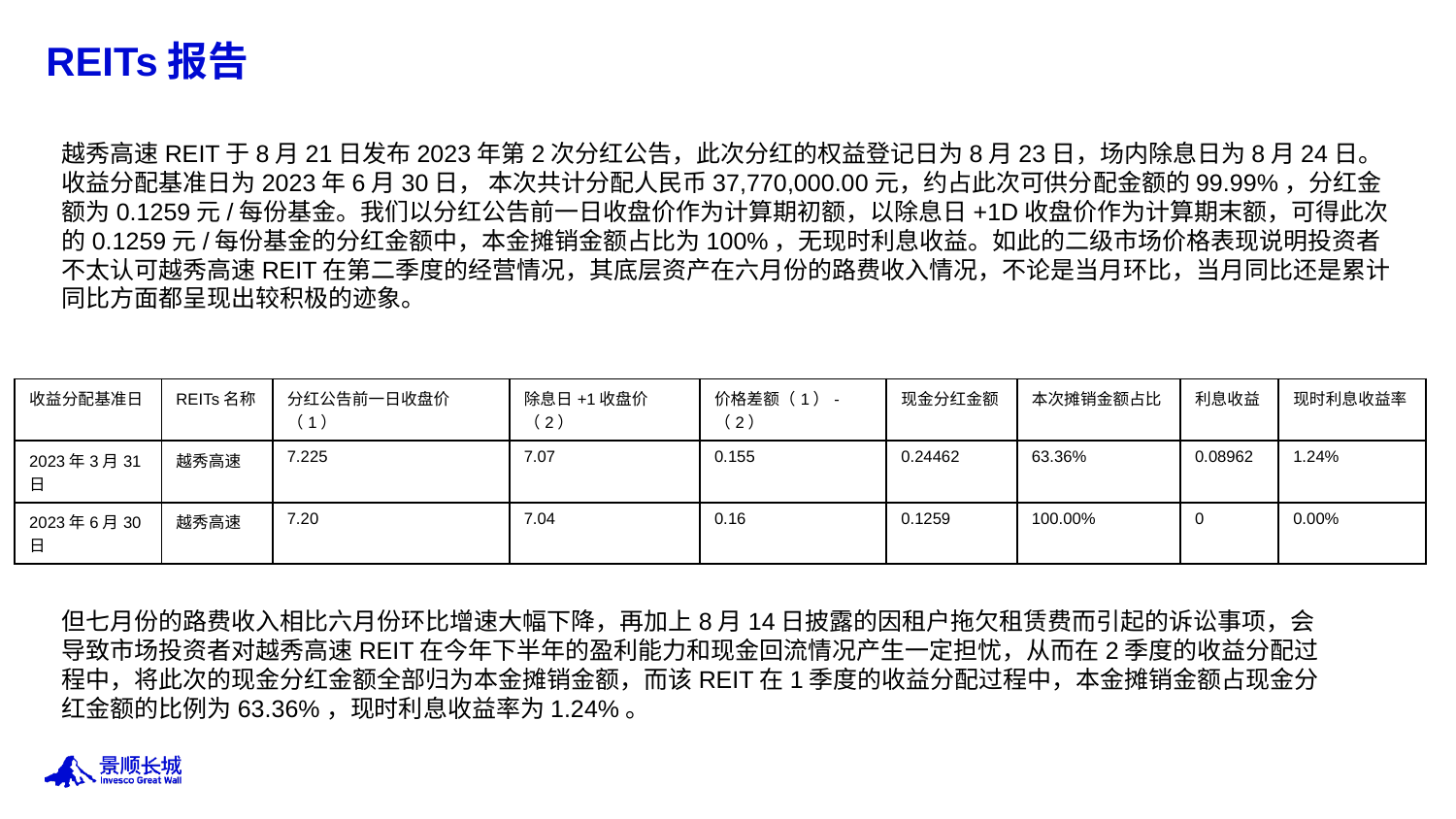

# REITs报告
越秀高速REIT于8月21日发布2023年第2次分红公告，此次分红的权益登记日为8月23日，场内除息日为8月24日。收益分配基准日为2023年6月30日， 本次共计分配人民币37,770,000.00元，约占此次可供分配金额的99.99%，分红金额为0.1259元/每份基金。我们以分红公告前一日收盘价作为计算期初额，以除息日+1D收盘价作为计算期末额，可得此次的0.1259元/每份基金的分红金额中，本金摊销金额占比为100%，无现时利息收益。如此的二级市场价格表现说明投资者不太认可越秀高速REIT在第二季度的经营情况，其底层资产在六月份的路费收入情况，不论是当月环比，当月同比还是累计同比方面都呈现出较积极的迹象。
| 收益分配基准日 | REITs名称 | 分红公告前一日收盘价（1） | 除息日+1收盘价（2） | 价格差额（1）-（2） | 现金分红金额 | 本次摊销金额占比 | 利息收益 | 现时利息收益率 |
| --- | --- | --- | --- | --- | --- | --- | --- | --- |
| 2023年3月31日 | 越秀高速 | 7.225 | 7.07 | 0.155 | 0.24462 | 63.36% | 0.08962 | 1.24% |
| 2023年6月30日 | 越秀高速 | 7.20 | 7.04 | 0.16 | 0.1259 | 100.00% | 0 | 0.00% |
但七月份的路费收入相比六月份环比增速大幅下降，再加上8月14日披露的因租户拖欠租赁费而引起的诉讼事项，会导致市场投资者对越秀高速REIT在今年下半年的盈利能力和现金回流情况产生一定担忧，从而在2季度的收益分配过程中，将此次的现金分红金额全部归为本金摊销金额，而该REIT在1季度的收益分配过程中，本金摊销金额占现金分红金额的比例为63.36%，现时利息收益率为1.24%。